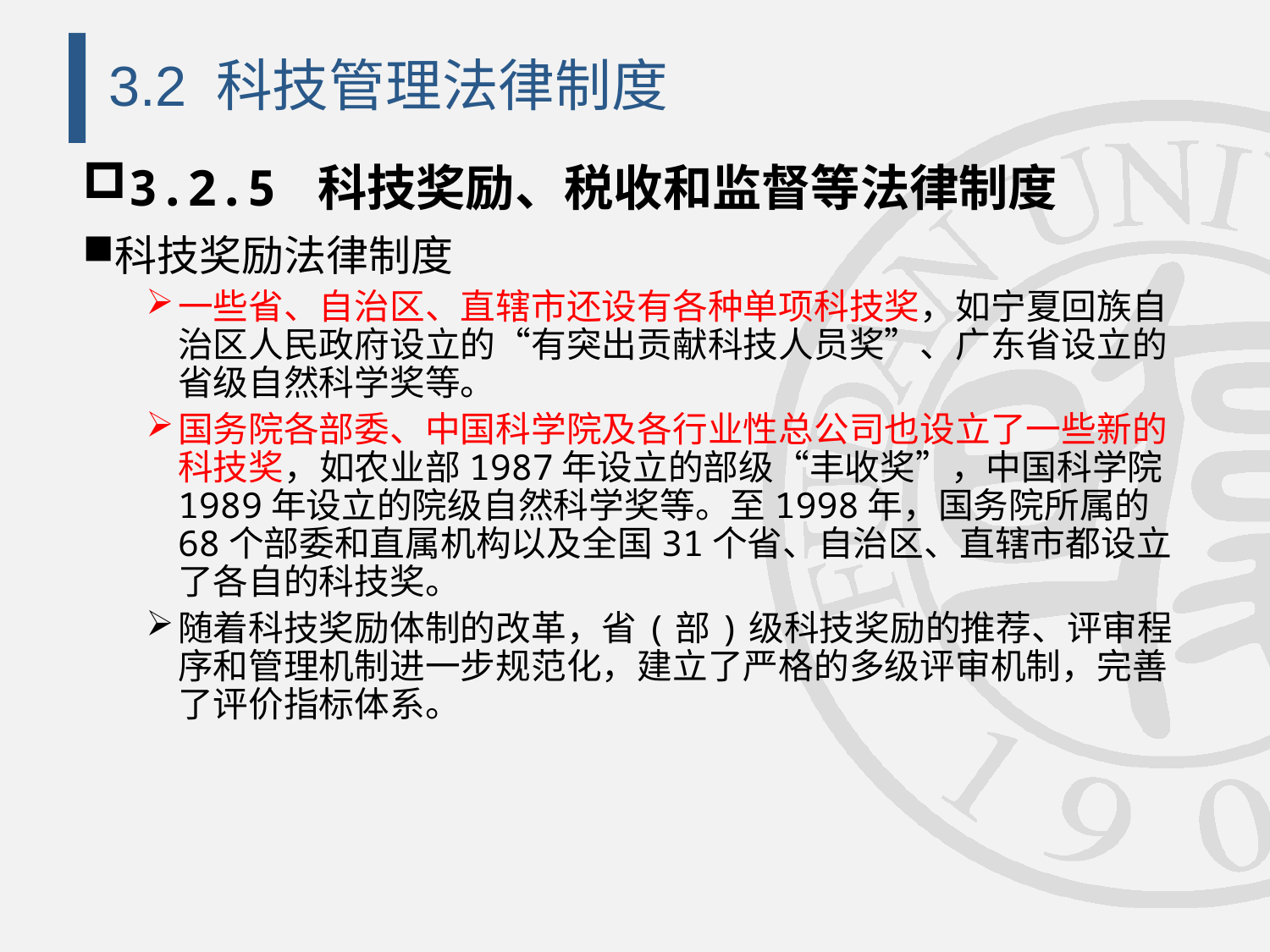

# 3.2 科技管理法律制度
3.2.5 科技奖励、税收和监督等法律制度
科技奖励法律制度
一些省、自治区、直辖市还设有各种单项科技奖，如宁夏回族自治区人民政府设立的“有突出贡献科技人员奖”、广东省设立的省级自然科学奖等。
国务院各部委、中国科学院及各行业性总公司也设立了一些新的科技奖，如农业部1987年设立的部级“丰收奖”，中国科学院1989年设立的院级自然科学奖等。至1998年，国务院所属的68个部委和直属机构以及全国31个省、自治区、直辖市都设立了各自的科技奖。
随着科技奖励体制的改革，省(部)级科技奖励的推荐、评审程序和管理机制进一步规范化，建立了严格的多级评审机制，完善了评价指标体系。